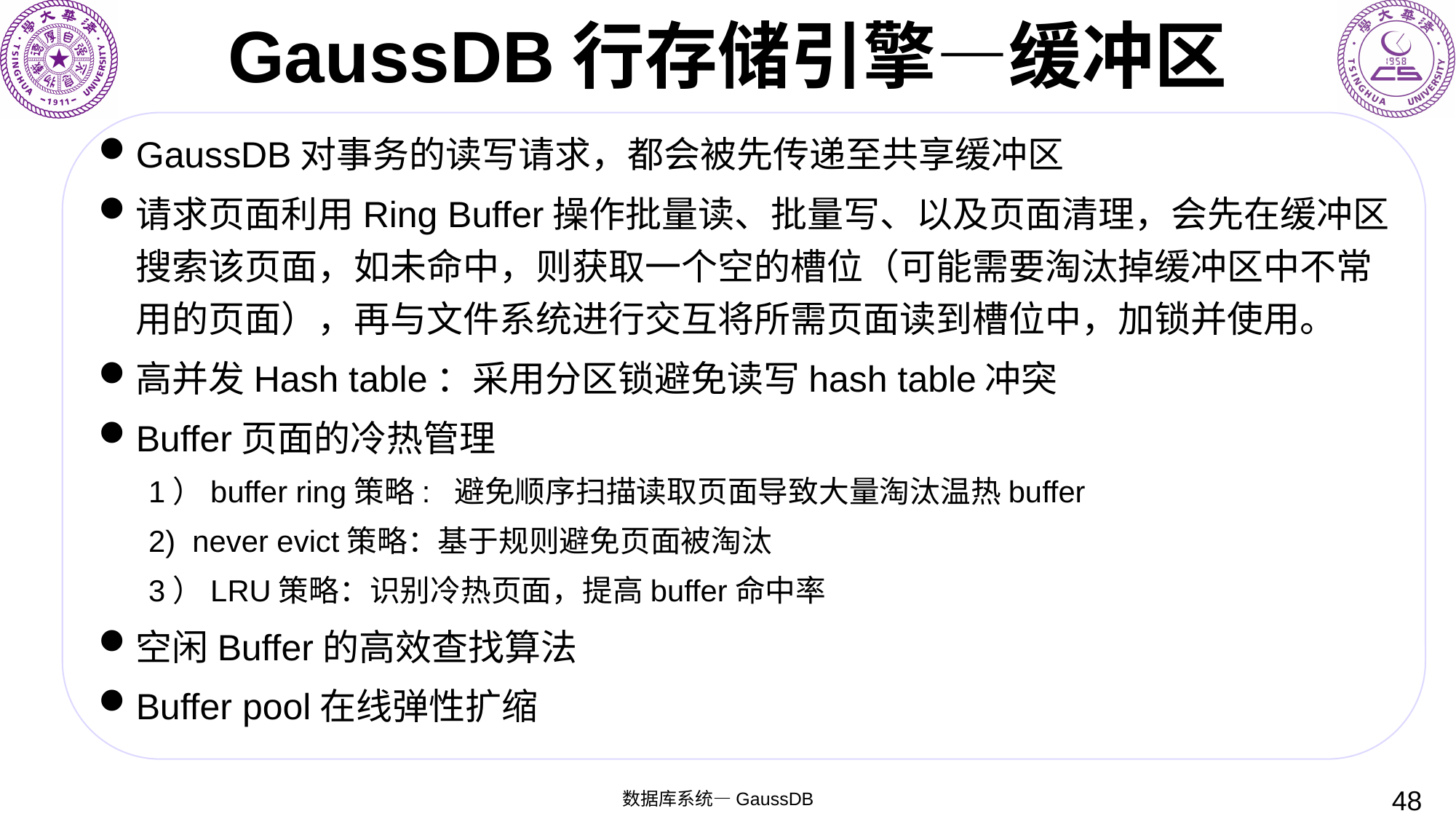

# GaussDB行存储引擎—缓冲区

GaussDB对事务的读写请求，都会被先传递至共享缓冲区
请求页面利用Ring Buffer操作批量读、批量写、以及页面清理，会先在缓冲区搜索该页面，如未命中，则获取一个空的槽位（可能需要淘汰掉缓冲区中不常用的页面），再与文件系统进行交互将所需页面读到槽位中，加锁并使用。
高并发Hash table：采用分区锁避免读写hash table冲突
Buffer页面的冷热管理
1）buffer ring策略:  避免顺序扫描读取页面导致大量淘汰温热buffer
2)  never evict策略：基于规则避免页面被淘汰
3）LRU策略：识别冷热页面，提高buffer命中率
空闲Buffer的高效查找算法
Buffer pool在线弹性扩缩

48
数据库系统—GaussDB